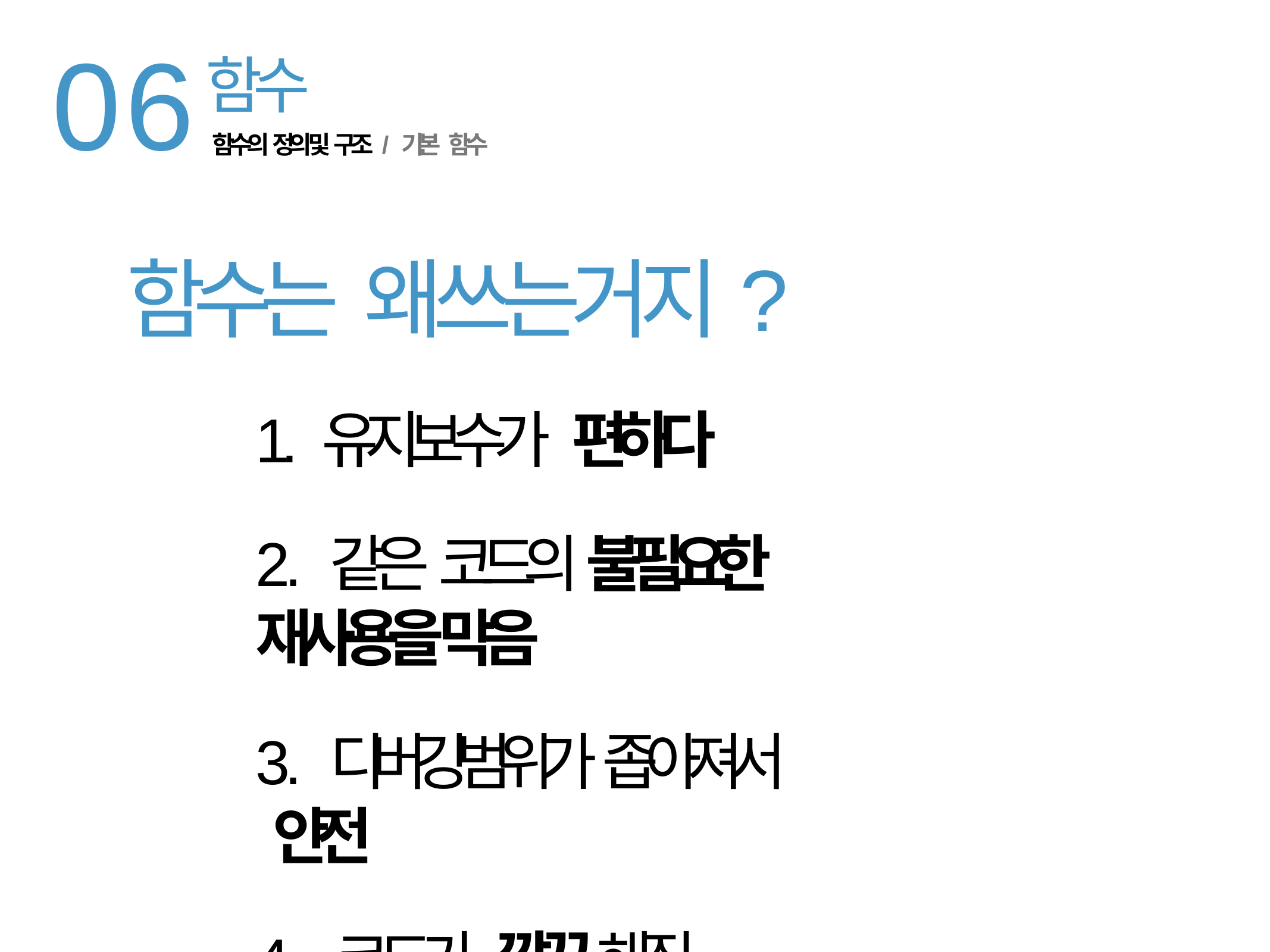

06
함수
함수의  정의   및   구조  / 기본 함수
함수는 왜쓰는거지?
1. 유지보수가  편하다
2. 같은  코드의  불필요한  재사용을  막음
3. 디버깅범위가  좁아져서  안전
4. 코드가 깔끔해짐